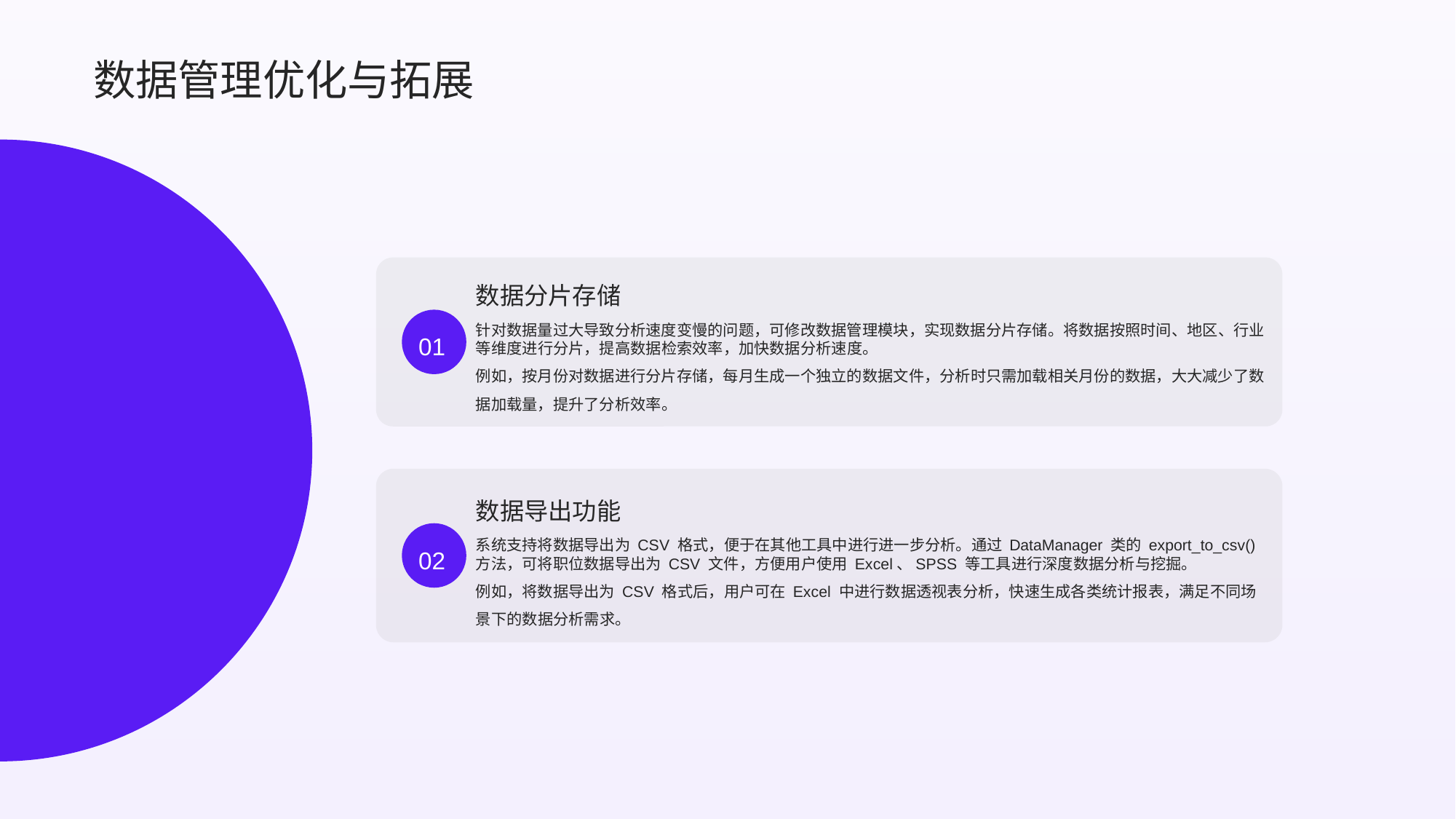

数据管理优化与拓展

数据分片存储

针对数据量过大导致分析速度变慢的问题，可修改数据管理模块，实现数据分片存储。将数据按照时间、地区、行业等维度进行分片，提高数据检索效率，加快数据分析速度。
例如，按月份对数据进行分片存储，每月生成一个独立的数据文件，分析时只需加载相关月份的数据，大大减少了数据加载量，提升了分析效率。
01

数据导出功能

02
系统支持将数据导出为 CSV 格式，便于在其他工具中进行进一步分析。通过 DataManager 类的 export_to_csv() 方法，可将职位数据导出为 CSV 文件，方便用户使用 Excel、SPSS 等工具进行深度数据分析与挖掘。
例如，将数据导出为 CSV 格式后，用户可在 Excel 中进行数据透视表分析，快速生成各类统计报表，满足不同场景下的数据分析需求。